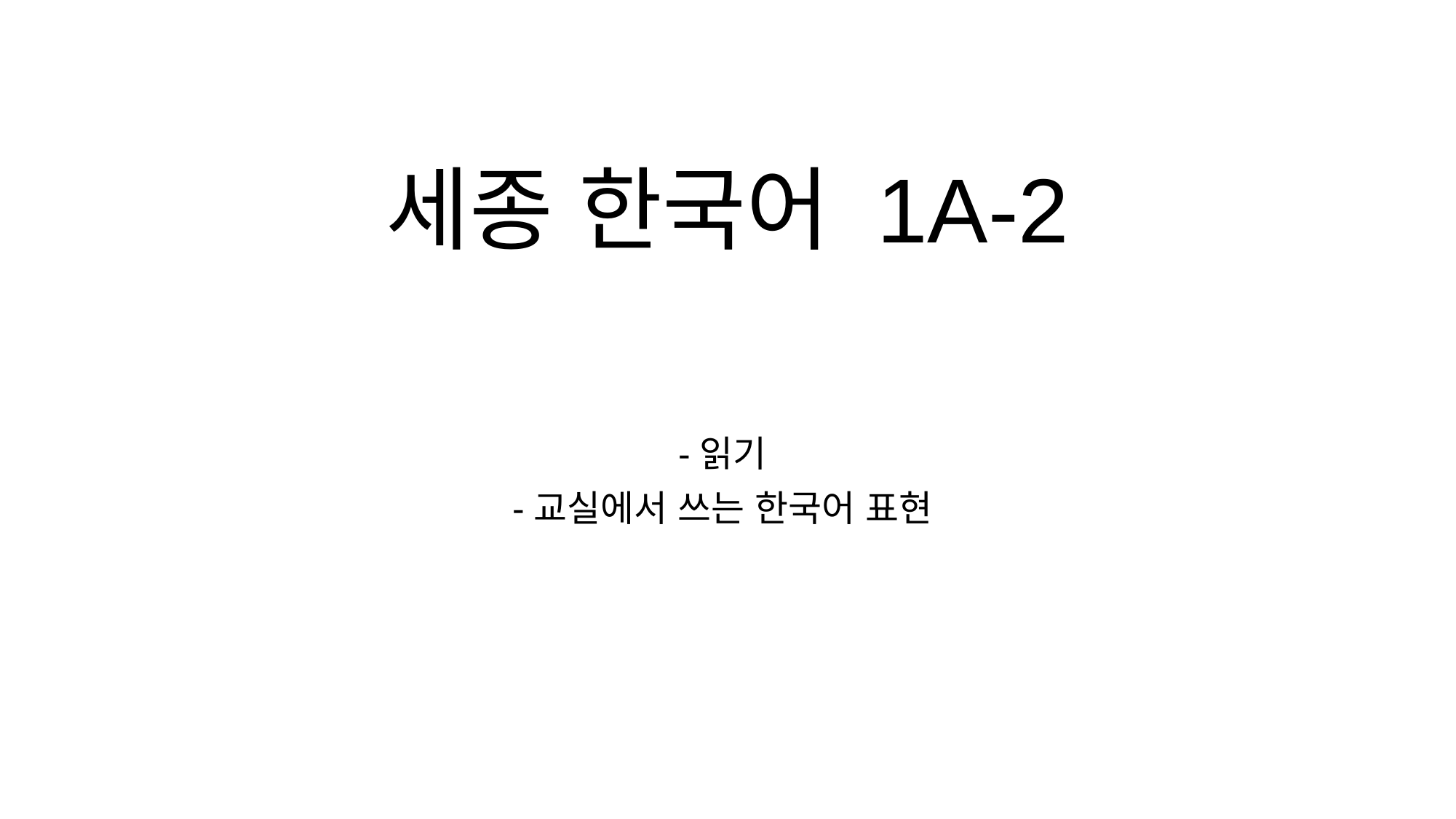

# 세종 한국어 1A-2
-읽기
-교실에서 쓰는 한국어 표현